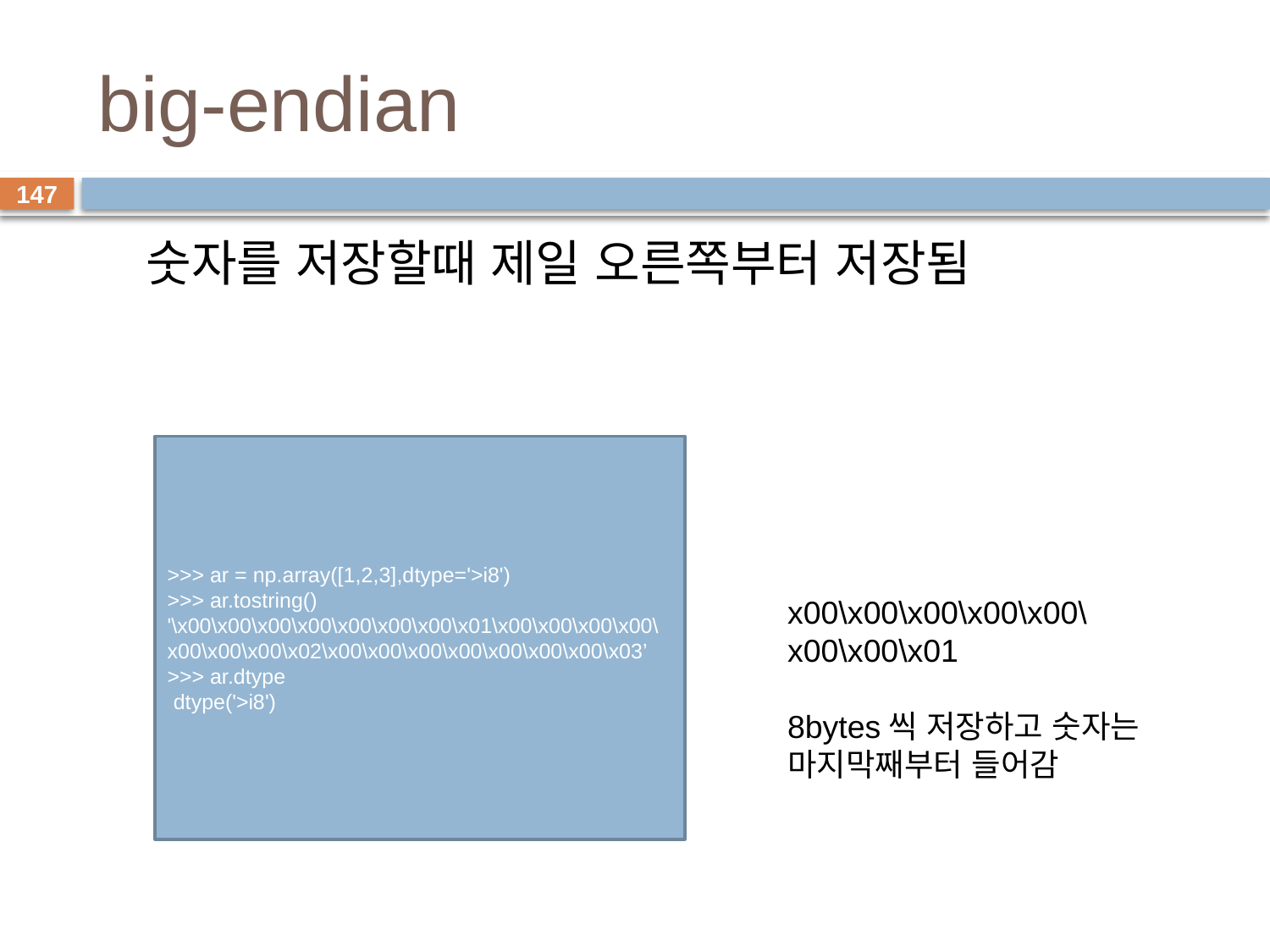

# big-endian
147
 숫자를 저장할때 제일 오른쪽부터 저장됨
>>> ar = np.array([1,2,3],dtype='>i8')
>>> ar.tostring()
'\x00\x00\x00\x00\x00\x00\x00\x01\x00\x00\x00\x00\x00\x00\x00\x02\x00\x00\x00\x00\x00\x00\x00\x03’
>>> ar.dtype
 dtype('>i8')
x00\x00\x00\x00\x00\x00\x00\x01

8bytes씩 저장하고 숫자는 마지막째부터 들어감
.